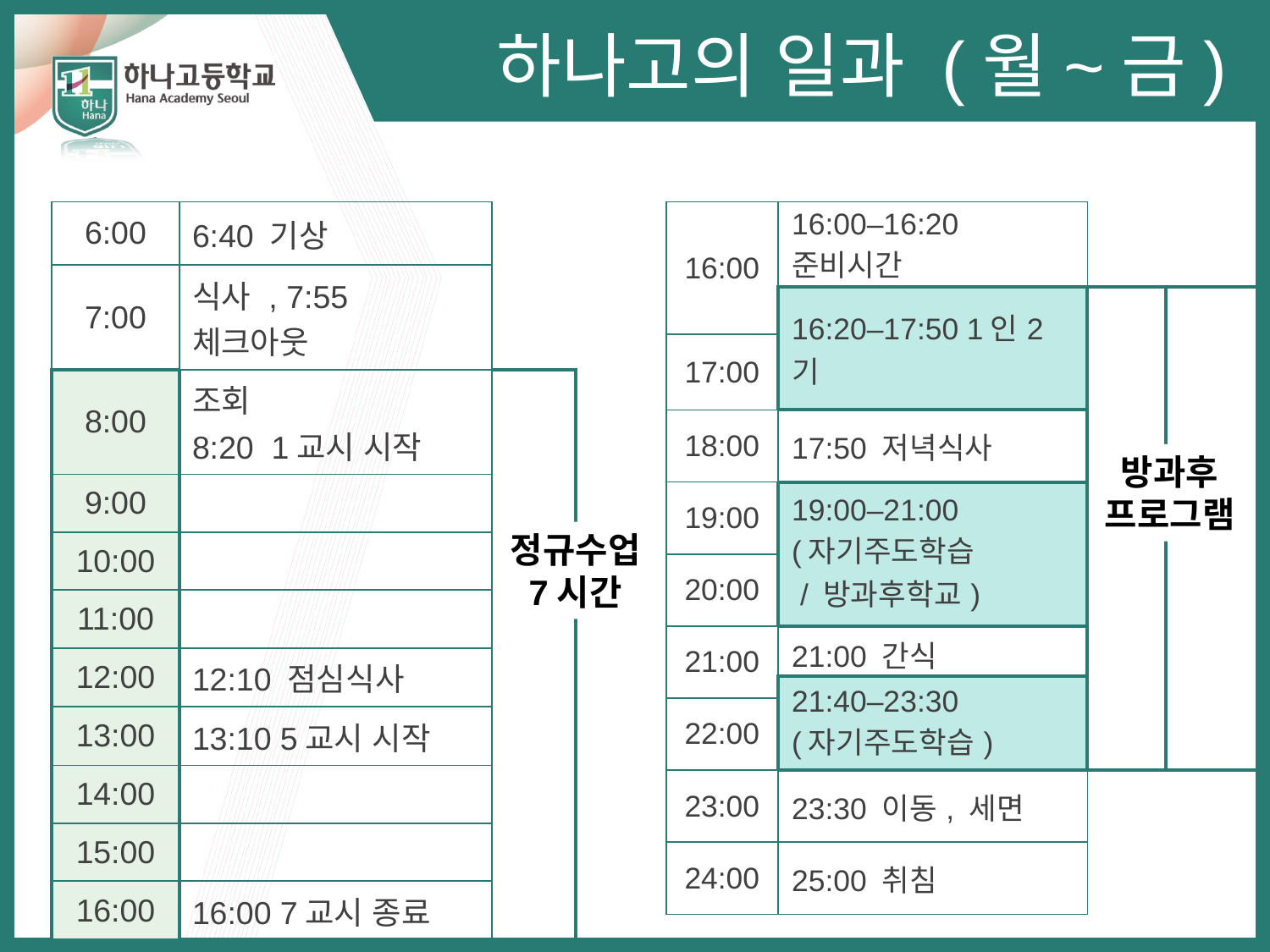

하나고의 일과 (월~금)
| 6:00 | 6:40 기상 |  |
| --- | --- | --- |
| 7:00 | 식사 , 7:55 체크아웃 |  |
| 8:00 | 조회 8:20 1교시 시작 |  |
| 9:00 |  |  |
| 10:00 |  |  |
| 11:00 |  |  |
| 12:00 | 12:10 점심식사 |  |
| 13:00 | 13:10 5교시 시작 |  |
| 14:00 |  |  |
| 15:00 |  |  |
| 16:00 | 16:00 7교시 종료 |  |
| 16:00 | 16:00–16:20 준비시간 |  |  |
| --- | --- | --- | --- |
|  | 16:20–17:50 1인2기 |  |  |
| 17:00 |  |  |  |
| 18:00 | 17:50 저녁식사 |  |  |
| 19:00 | 19:00–21:00 (자기주도학습 / 방과후학교) |  |  |
| 20:00 |  |  |  |
| 21:00 | 21:00 간식 |  |  |
|  | 21:40–23:30 (자기주도학습) |  |  |
| 22:00 |  |  |  |
| 23:00 | 23:30 이동, 세면 |  |  |
| 24:00 | 25:00 취침 |  |  |
방과후
프로그램
정규수업
7시간